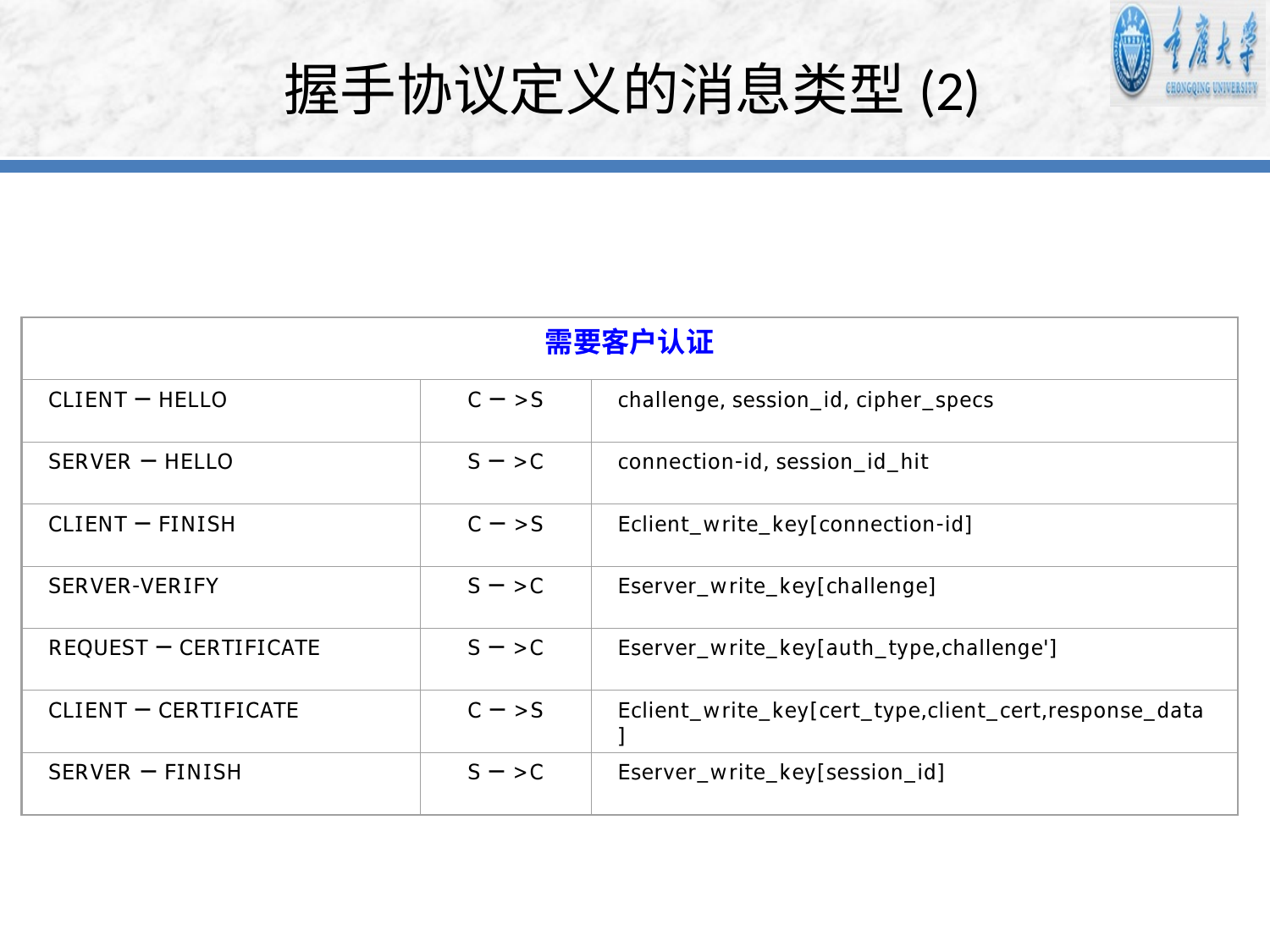

# 握手协议定义的消息类型(2)

需要客户认证

CLIENT－HELLO

C－>S

challenge, session_id, cipher_specs

SERVER－HELLO

S－>C

connection-id, session_id_hit

CLIENT－FINISH

C－>S

Eclient_write_key[connection-id]

SERVER-VERIFY

S－>C

Eserver_write_key[challenge]

REQUEST－CERTIFICATE

S－>C

Eserver_write_key[auth_type,challenge']

CLIENT－CERTIFICATE

C－>S

Eclient_write_key[cert_type,client_cert,response_data]

SERVER－FINISH

S－>C

Eserver_write_key[session_id]